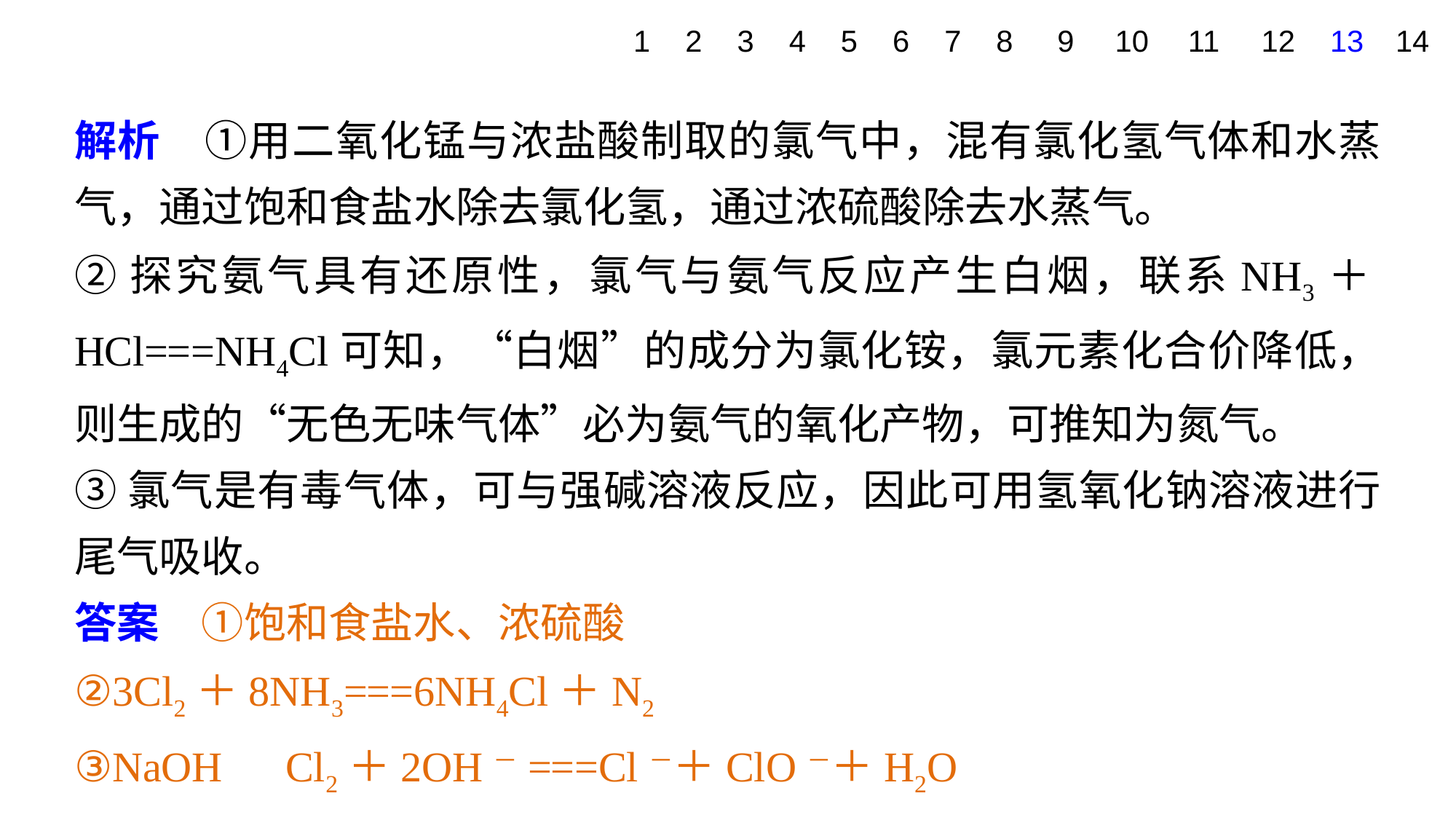

1
2
3
4
5
6
7
8
9
10
11
12
13
14
解析　①用二氧化锰与浓盐酸制取的氯气中，混有氯化氢气体和水蒸气，通过饱和食盐水除去氯化氢，通过浓硫酸除去水蒸气。
②探究氨气具有还原性，氯气与氨气反应产生白烟，联系NH3＋HCl===NH4Cl可知，“白烟”的成分为氯化铵，氯元素化合价降低，则生成的“无色无味气体”必为氨气的氧化产物，可推知为氮气。
③氯气是有毒气体，可与强碱溶液反应，因此可用氢氧化钠溶液进行尾气吸收。
答案　①饱和食盐水、浓硫酸
②3Cl2＋8NH3===6NH4Cl＋N2
③NaOH　Cl2＋2OH－===Cl－＋ClO－＋H2O